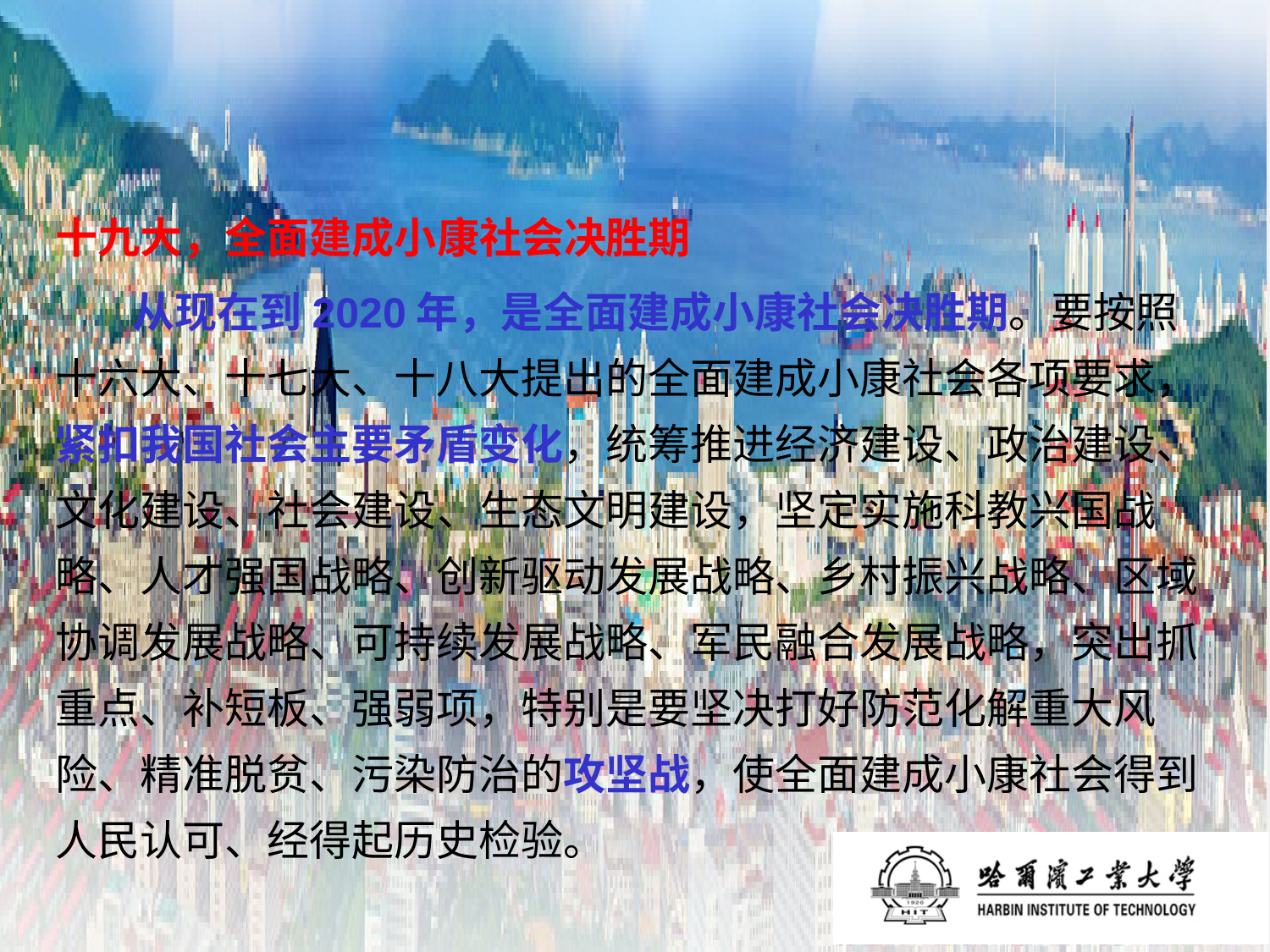

十九大，全面建成小康社会决胜期
       从现在到2020年，是全面建成小康社会决胜期。要按照十六大、十七大、十八大提出的全面建成小康社会各项要求，紧扣我国社会主要矛盾变化，统筹推进经济建设、政治建设、文化建设、社会建设、生态文明建设，坚定实施科教兴国战略、人才强国战略、创新驱动发展战略、乡村振兴战略、区域协调发展战略、可持续发展战略、军民融合发展战略，突出抓重点、补短板、强弱项，特别是要坚决打好防范化解重大风险、精准脱贫、污染防治的攻坚战，使全面建成小康社会得到人民认可、经得起历史检验。